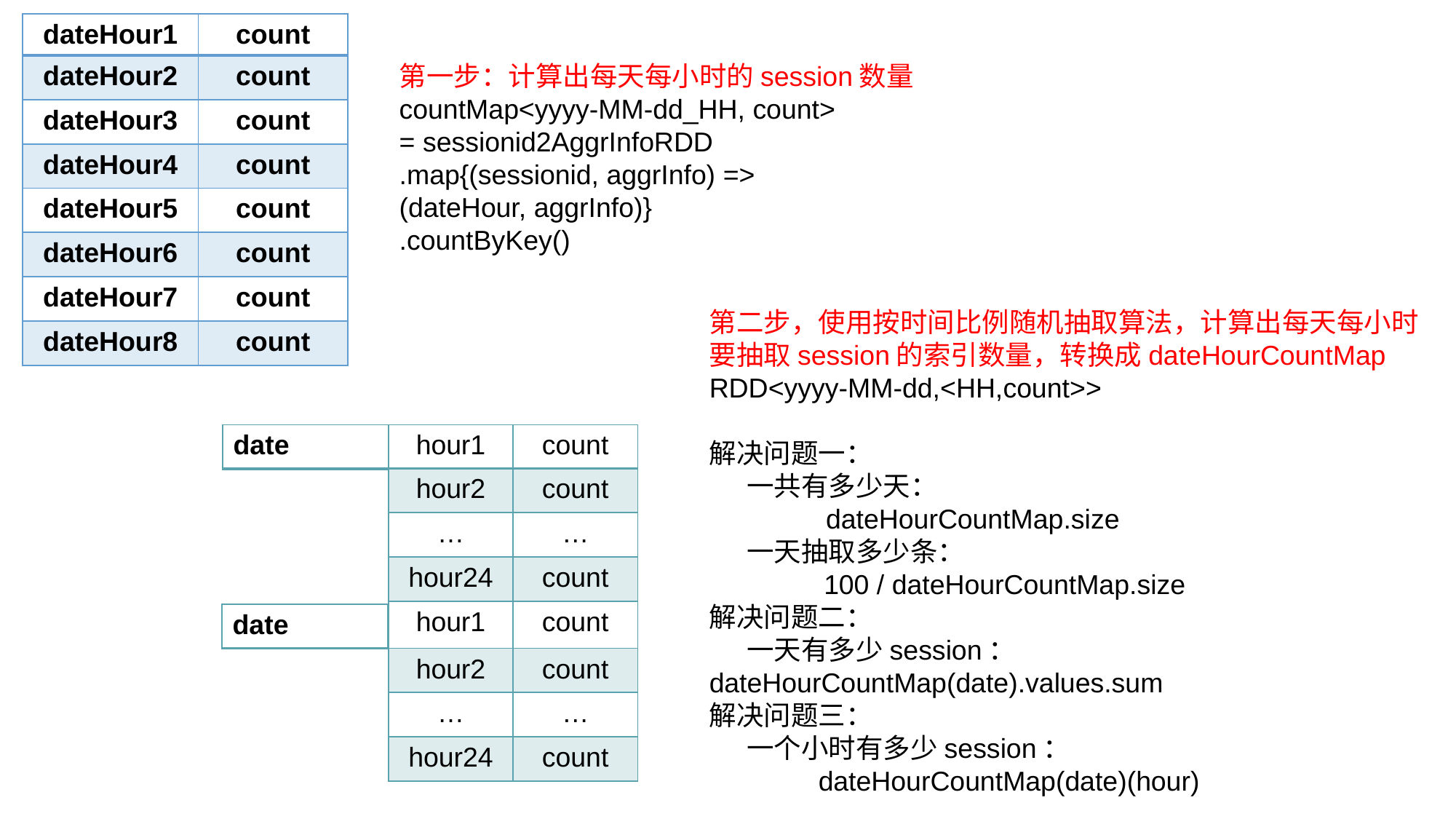

| dateHour1 | count |
| --- | --- |
| dateHour2 | count |
| dateHour3 | count |
| dateHour4 | count |
| dateHour5 | count |
| dateHour6 | count |
| dateHour7 | count |
| dateHour8 | count |
第一步：计算出每天每小时的session数量
countMap<yyyy-MM-dd_HH, count>
= sessionid2AggrInfoRDD
.map{(sessionid, aggrInfo) =>
(dateHour, aggrInfo)}
.countByKey()
第二步，使用按时间比例随机抽取算法，计算出每天每小时要抽取session的索引数量，转换成dateHourCountMap
RDD<yyyy-MM-dd,<HH,count>>

解决问题一：
     一共有多少天：
	 dateHourCountMap.size
     一天抽取多少条：
               100 / dateHourCountMap.size
解决问题二：
     一天有多少session：		dateHourCountMap(date).values.sum
解决问题三：
     一个小时有多少session：
	dateHourCountMap(date)(hour)

| date |
| --- |
| hour1 | count |
| --- | --- |
| hour2 | count |
| … | … |
| hour24 | count |
| hour1 | count |
| hour2 | count |
| … | … |
| hour24 | count |
| date |
| --- |